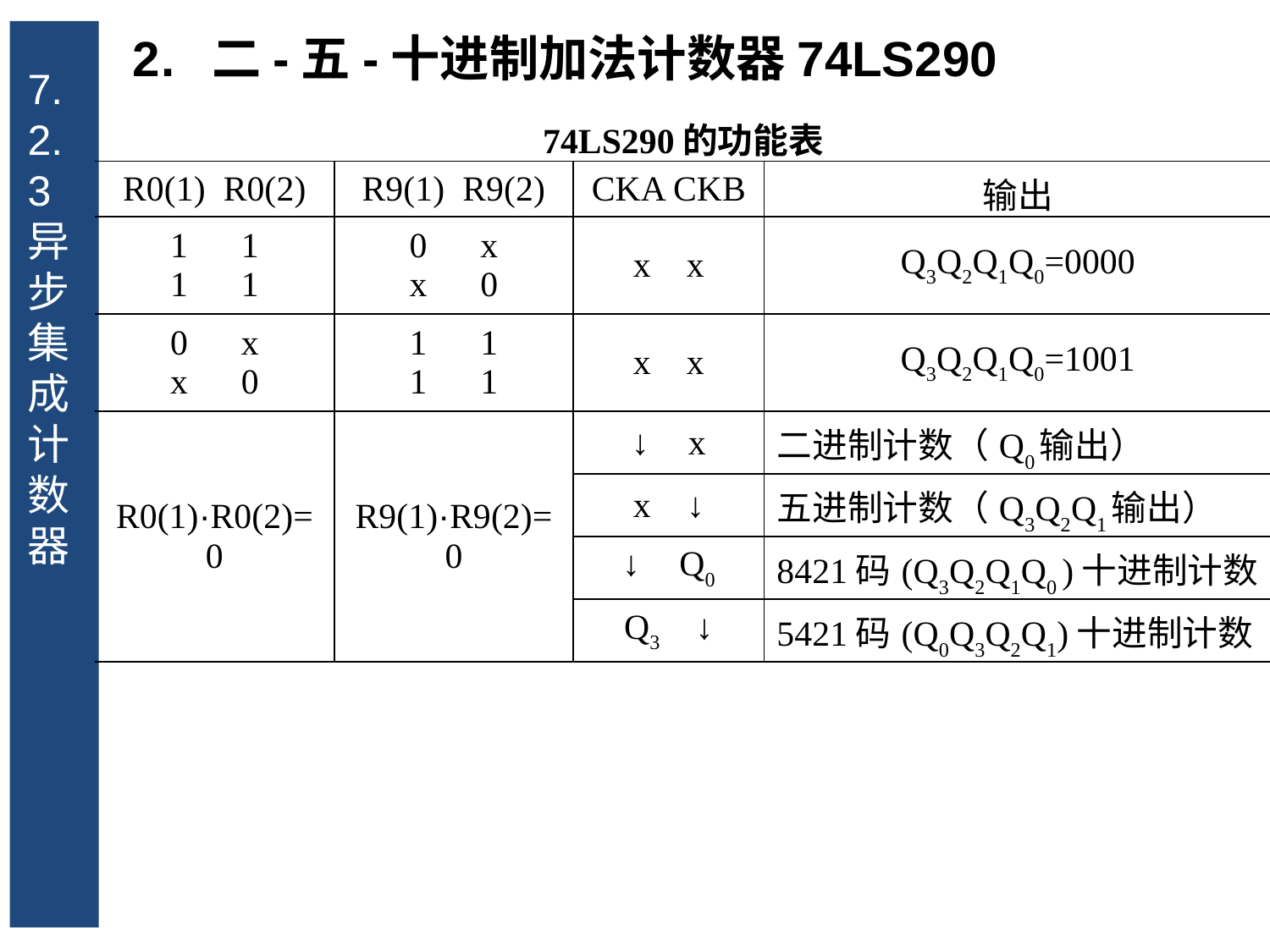

7.2.3  异步集成计数器
二-五-十进制加法计数器74LS290
| 74LS290的功能表 |  |  |  |
| --- | --- | --- | --- |
| R0(1) R0(2) | R9(1) R9(2) | CKA CKB | 输出 |
| 1 1 1 1 | 0 x x 0 | x x | Q3Q2Q1Q0=0000 |
| 0 x x 0 | 1 1 1 1 | x x | Q3Q2Q1Q0=1001 |
| R0(1)·R0(2)=0 | R9(1)·R9(2)=0 | ↓ x | 二进制计数（Q0输出） |
|  |  | x ↓ | 五进制计数（Q3Q2Q1输出） |
|  |  | ↓ Q0 | 8421码(Q3Q2Q1Q0 )十进制计数 |
|  |  | Q3 ↓ | 5421码(Q0Q3Q2Q1)十进制计数 |